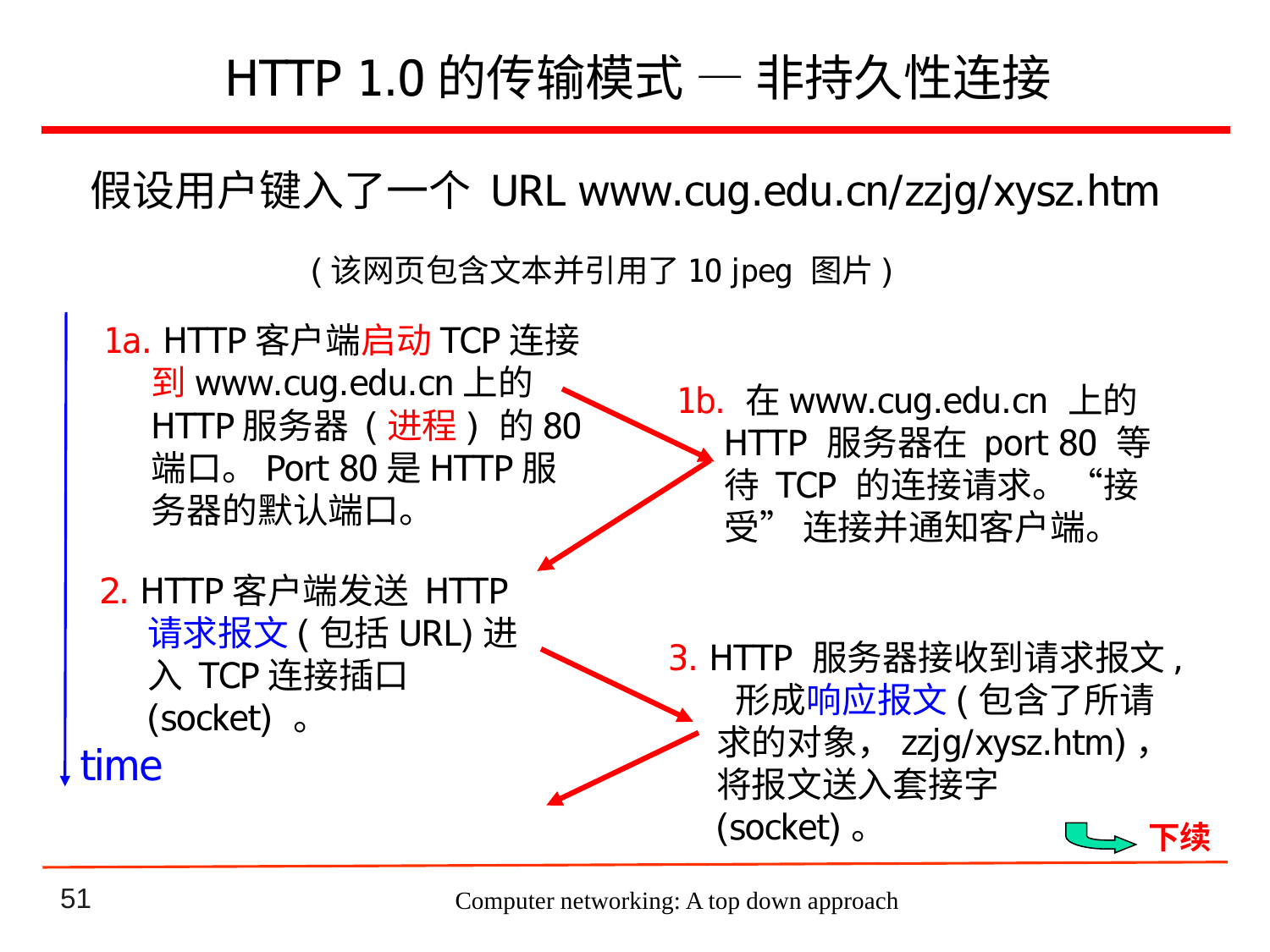

# HTTP 1.0的传输模式 — 非持久性连接
假设用户键入了一个 URL www.cug.edu.cn/zzjg/xysz.htm
(该网页包含文本并引用了10 jpeg 图片)

1a. HTTP客户端启动TCP连接到www.cug.edu.cn上的HTTP服务器 (进程) 的80端口。Port 80是HTTP服务器的默认端口。
1b. 在www.cug.edu.cn 上的HTTP 服务器在 port 80 等待 TCP 的连接请求。“接受” 连接并通知客户端。

2. HTTP客户端发送 HTTP 请求报文(包括URL)进入 TCP连接插口(socket) 。
3. HTTP 服务器接收到请求报文, 形成响应报文(包含了所请求的对象，zzjg/xysz.htm)，将报文送入套接字(socket)。

time

下续

Computer networking: A top down approach